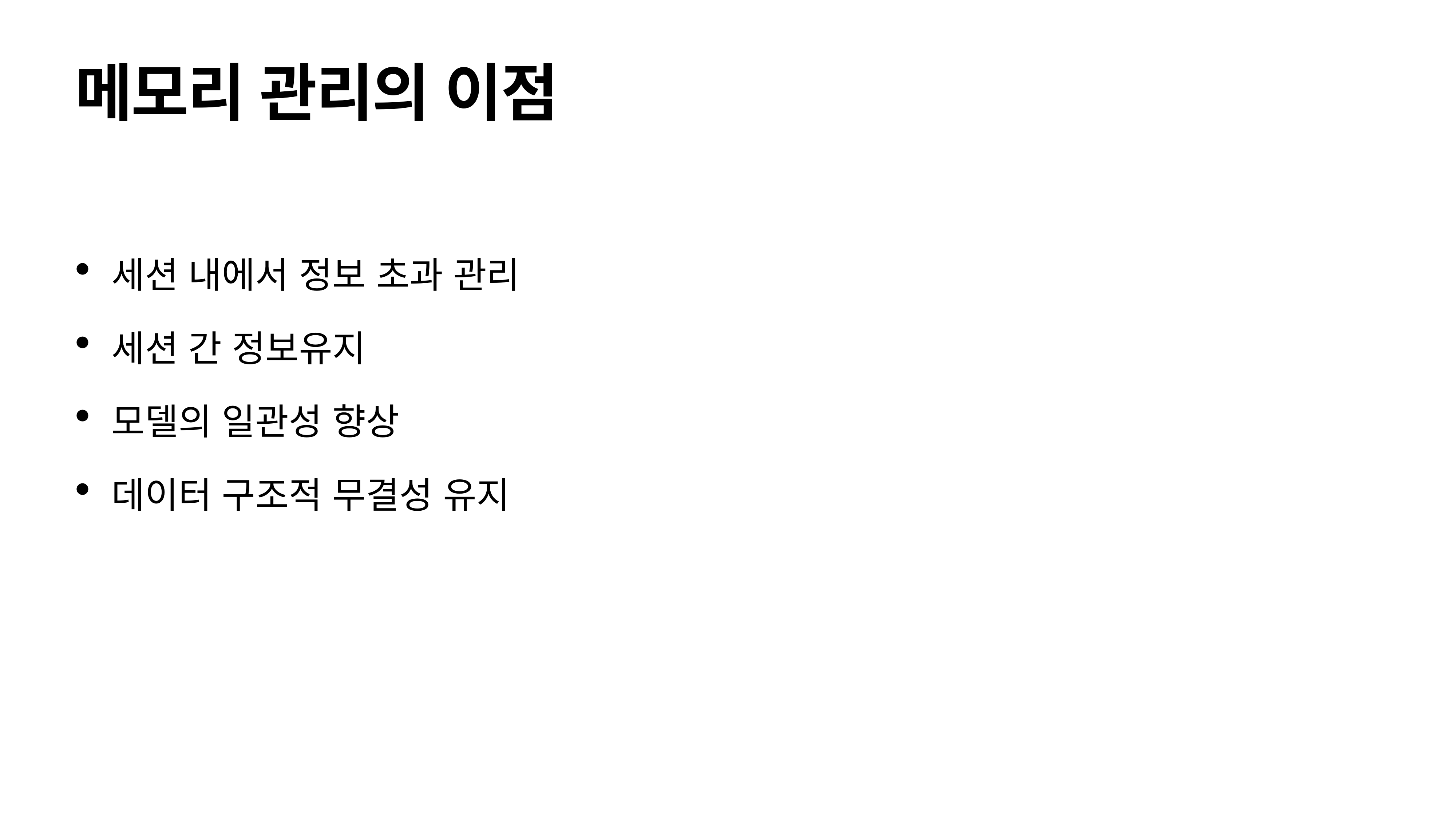

# 메모리 관리의 이점

세션 내에서 정보 초과 관리
세션 간 정보유지
모델의 일관성 향상
데이터 구조적 무결성 유지